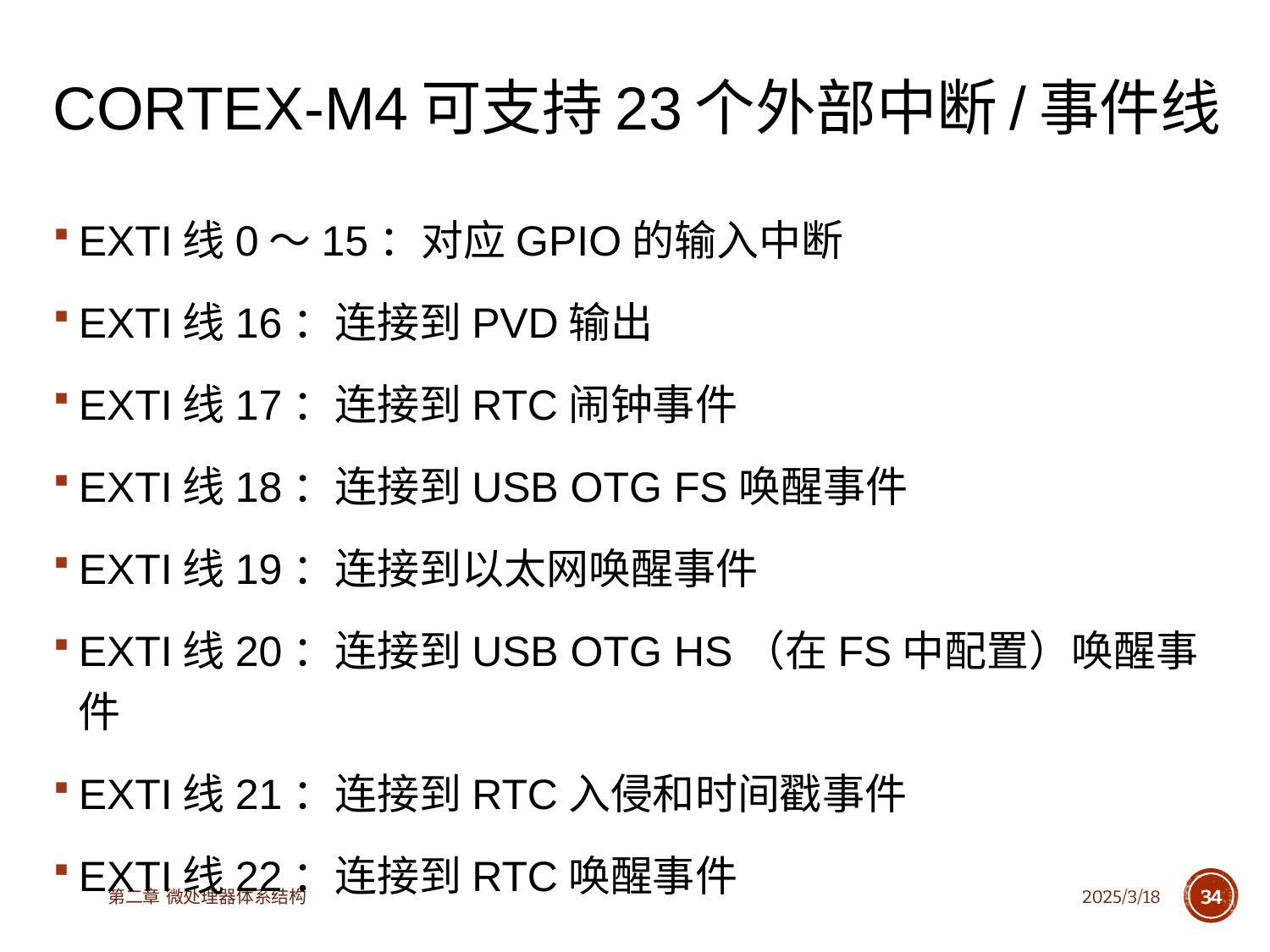

# Cortex-M4可支持23个外部中断/事件线
EXTI线0～15：对应GPIO的输入中断
EXTI线16：连接到PVD输出
EXTI线17：连接到RTC闹钟事件
EXTI线18：连接到USB OTG FS唤醒事件
EXTI线19：连接到以太网唤醒事件
EXTI线20：连接到USB OTG HS（在FS中配置）唤醒事件
EXTI线21：连接到RTC入侵和时间戳事件
EXTI线22：连接到RTC唤醒事件
第二章 微处理器体系结构
2025/3/18
34